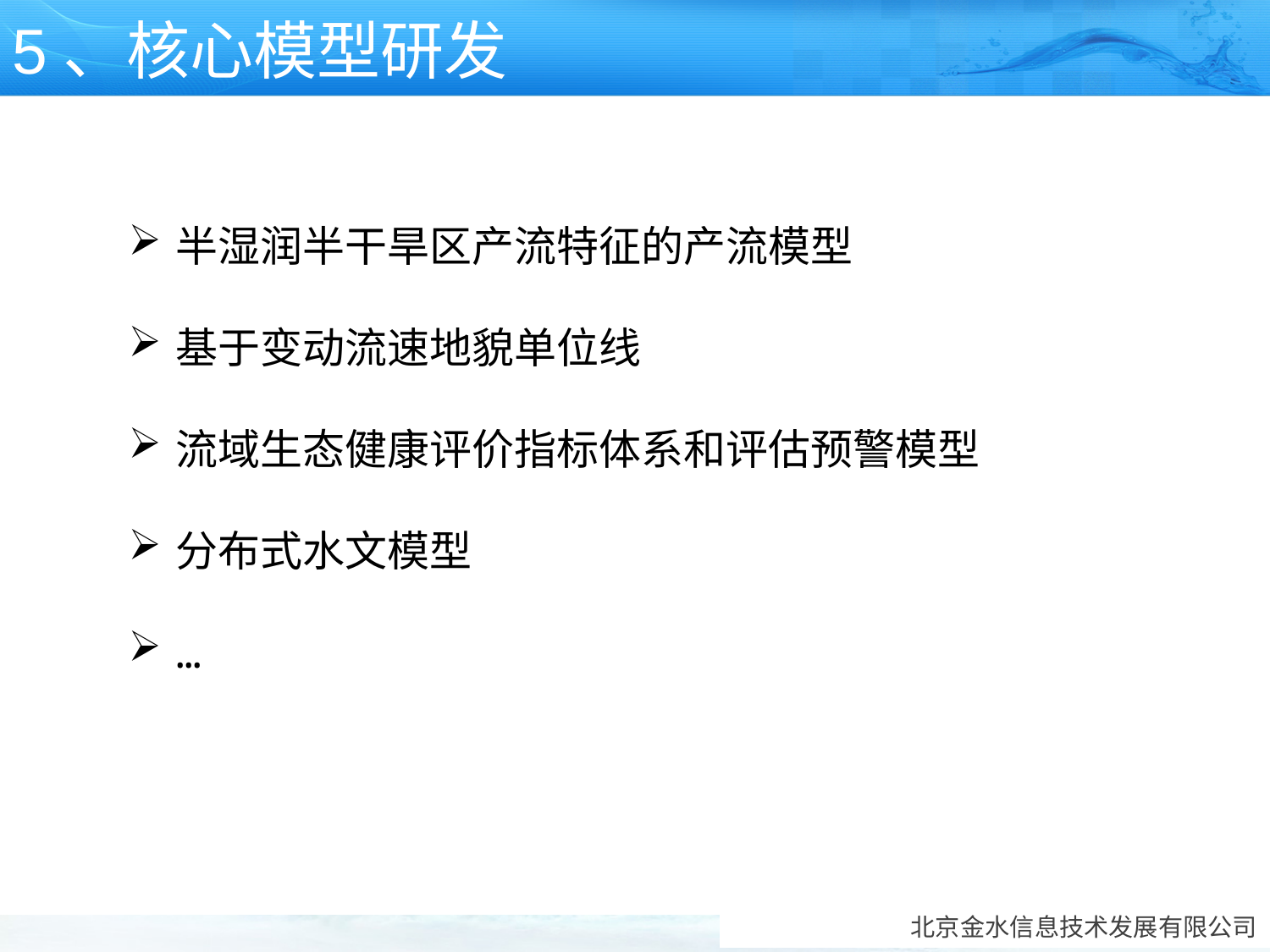

5、核心模型研发
半湿润半干旱区产流特征的产流模型
基于变动流速地貌单位线
流域生态健康评价指标体系和评估预警模型
分布式水文模型
…